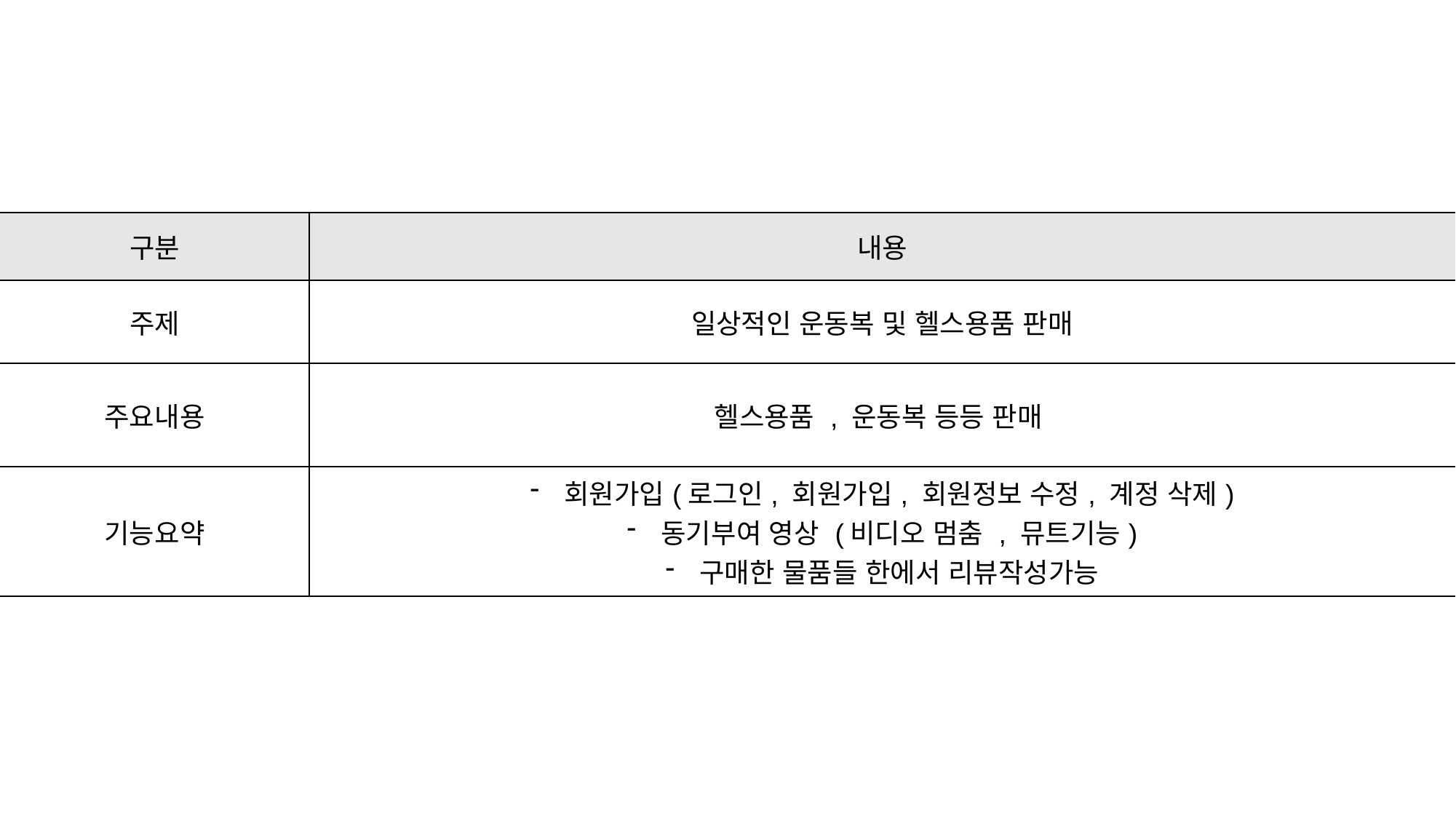

| 구분 | 내용 |
| --- | --- |
| 주제 | 일상적인 운동복 및 헬스용품 판매 |
| 주요내용 | 헬스용품 , 운동복 등등 판매 |
| 기능요약 | 회원가입(로그인, 회원가입, 회원정보 수정, 계정 삭제) 동기부여 영상 (비디오 멈춤 , 뮤트기능) 구매한 물품들 한에서 리뷰작성가능 |